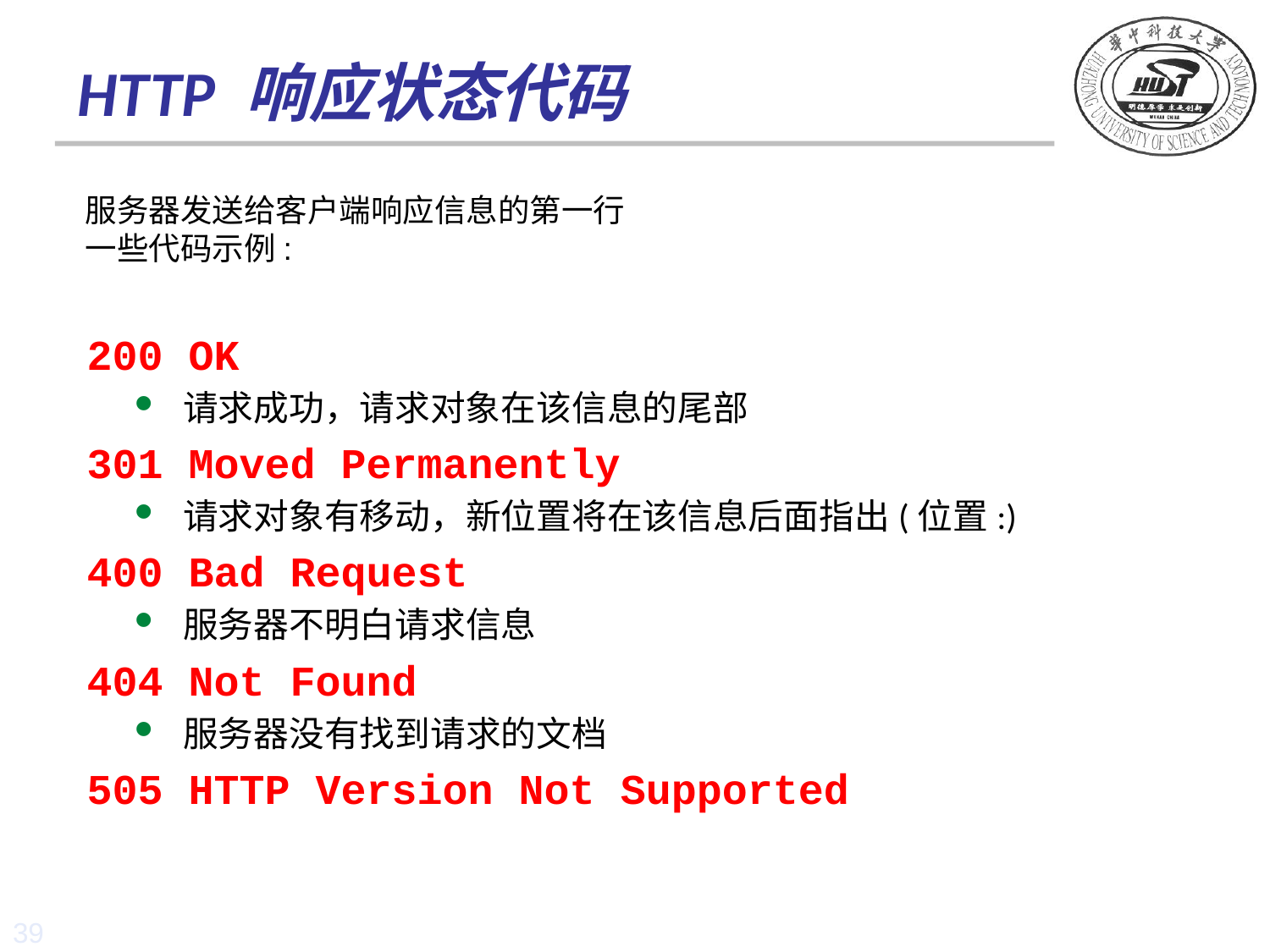

# HTTP 响应状态代码
服务器发送给客户端响应信息的第一行
一些代码示例:
200 OK
请求成功，请求对象在该信息的尾部
301 Moved Permanently
请求对象有移动，新位置将在该信息后面指出(位置:)
400 Bad Request
服务器不明白请求信息
404 Not Found
服务器没有找到请求的文档
505 HTTP Version Not Supported
39